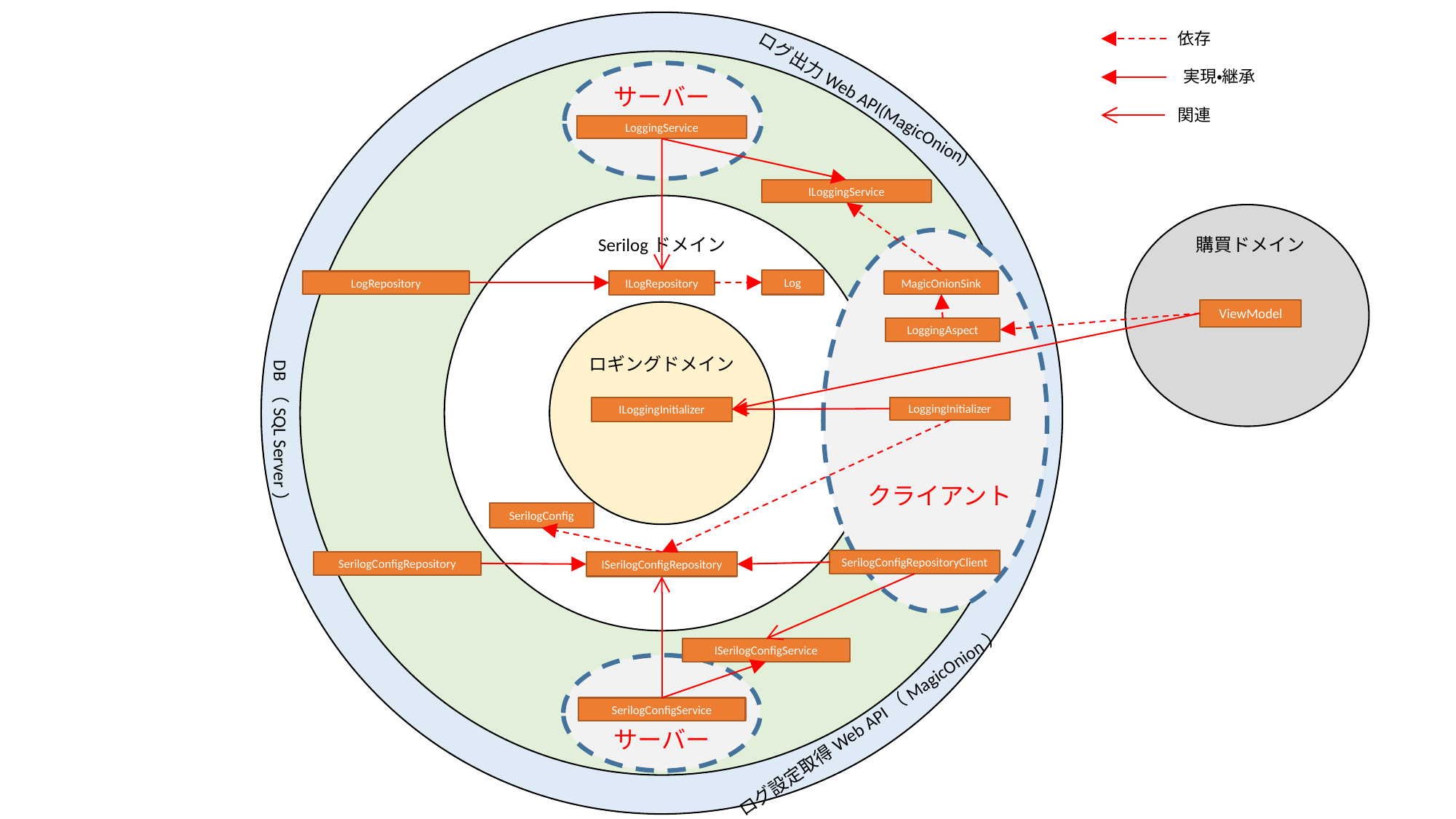

依存

実現・継承

サーバー
ログ出力Web API(MagicOnion)
関連
LoggingService
ILoggingService

Serilogドメイン
購買ドメイン

Log
ILogRepository
LogRepository
MagicOnionSink
ViewModel

LoggingAspect
ロギングドメイン
ILoggingInitializer
LoggingInitializer
DB（SQL Server）
クライアント
SerilogConfig
SerilogConfigRepositoryClient
SerilogConfigRepository
ISerilogConfigRepository
ISerilogConfigService

SerilogConfigService
ログ設定取得Web API（MagicOnion）
サーバー